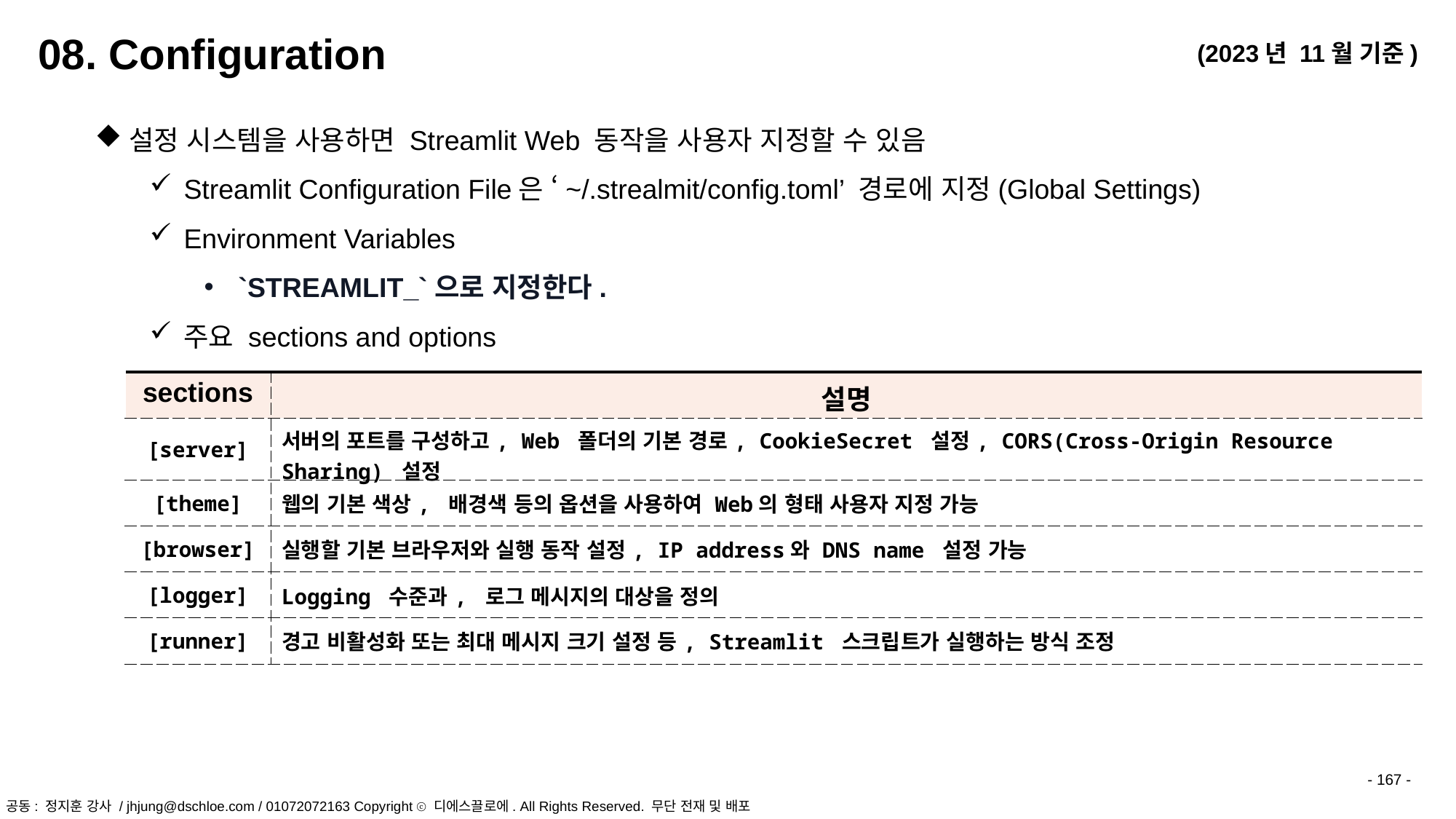

08. Configuration
설정 시스템을 사용하면 Streamlit Web 동작을 사용자 지정할 수 있음
Streamlit Configuration File은 ‘~/.strealmit/config.toml’ 경로에 지정(Global Settings)
Environment Variables
`STREAMLIT_`으로 지정한다.
주요 sections and options
| sections | 설명 |
| --- | --- |
| [server] | 서버의 포트를 구성하고, Web 폴더의 기본 경로, CookieSecret 설정, CORS(Cross-Origin Resource Sharing) 설정 |
| [theme] | 웹의 기본 색상, 배경색 등의 옵션을 사용하여 Web의 형태 사용자 지정 가능 |
| [browser] | 실행할 기본 브라우저와 실행 동작 설정, IP address와 DNS name 설정 가능 |
| [logger] | Logging 수준과, 로그 메시지의 대상을 정의 |
| [runner] | 경고 비활성화 또는 최대 메시지 크기 설정 등, Streamlit 스크립트가 실행하는 방식 조정 |